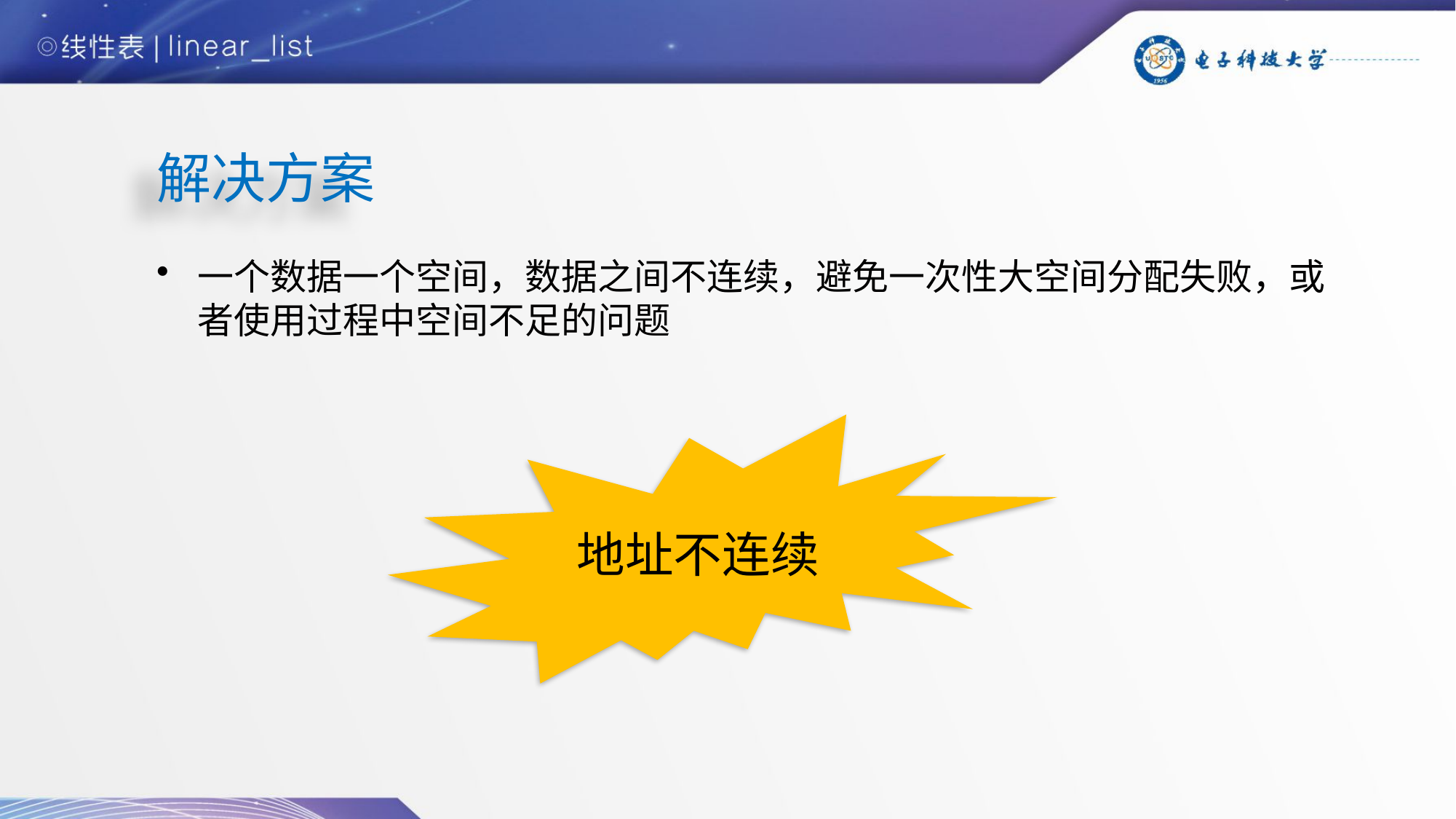

# 解决方案
一个数据一个空间，数据之间不连续，避免一次性大空间分配失败，或者使用过程中空间不足的问题
地址不连续